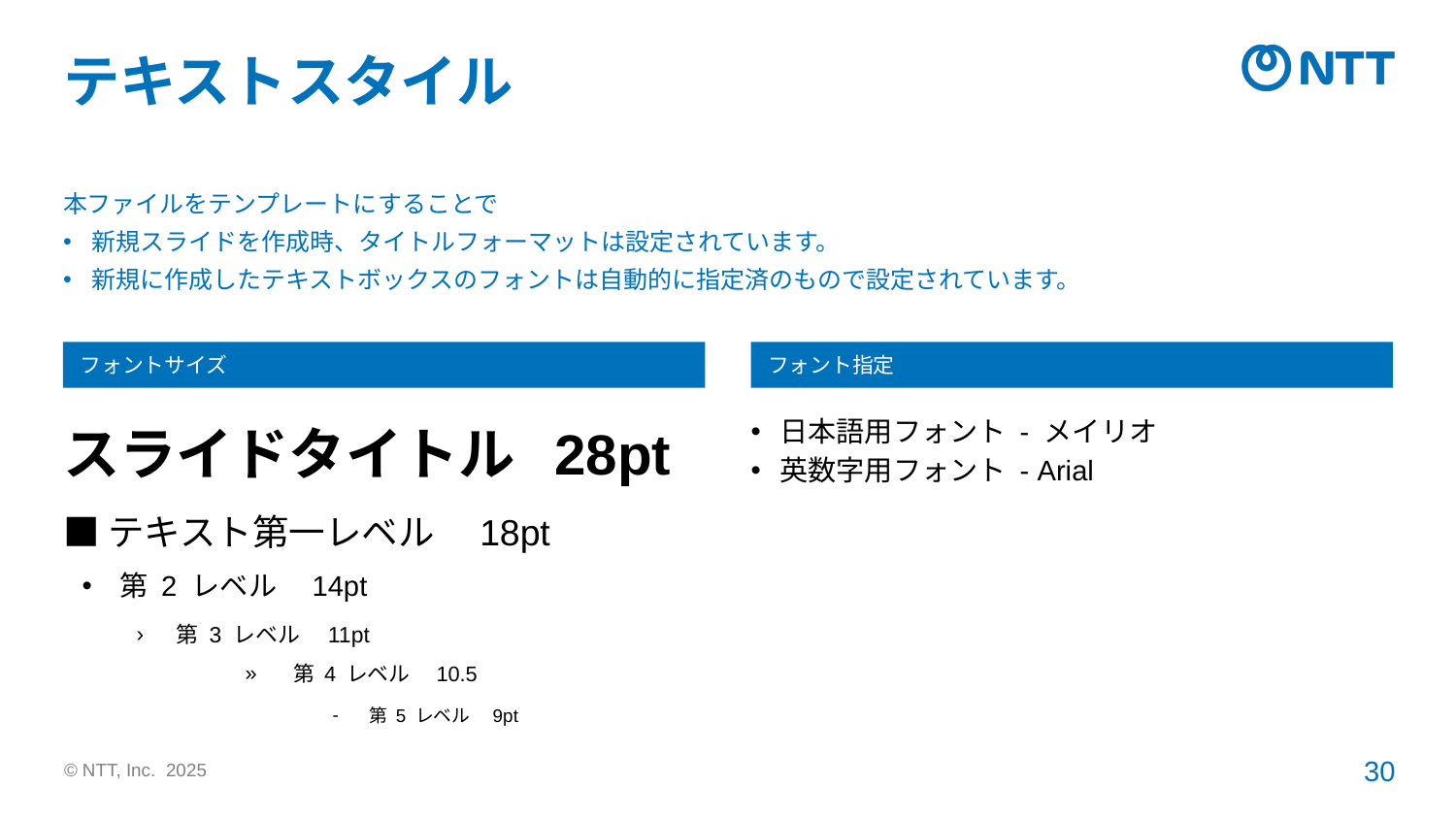

# テキストスタイル
本ファイルをテンプレートにすることで
新規スライドを作成時、タイトルフォーマットは設定されています。
新規に作成したテキストボックスのフォントは自動的に指定済のもので設定されています。
フォントサイズ
フォント指定
スライドタイトル  28pt
日本語用フォント - メイリオ
英数字用フォント - Arial
■テキスト第一レベル　18pt
第 2 レベル　14pt
第 3 レベル　11pt
第 4 レベル　10.5
第 5 レベル　9pt